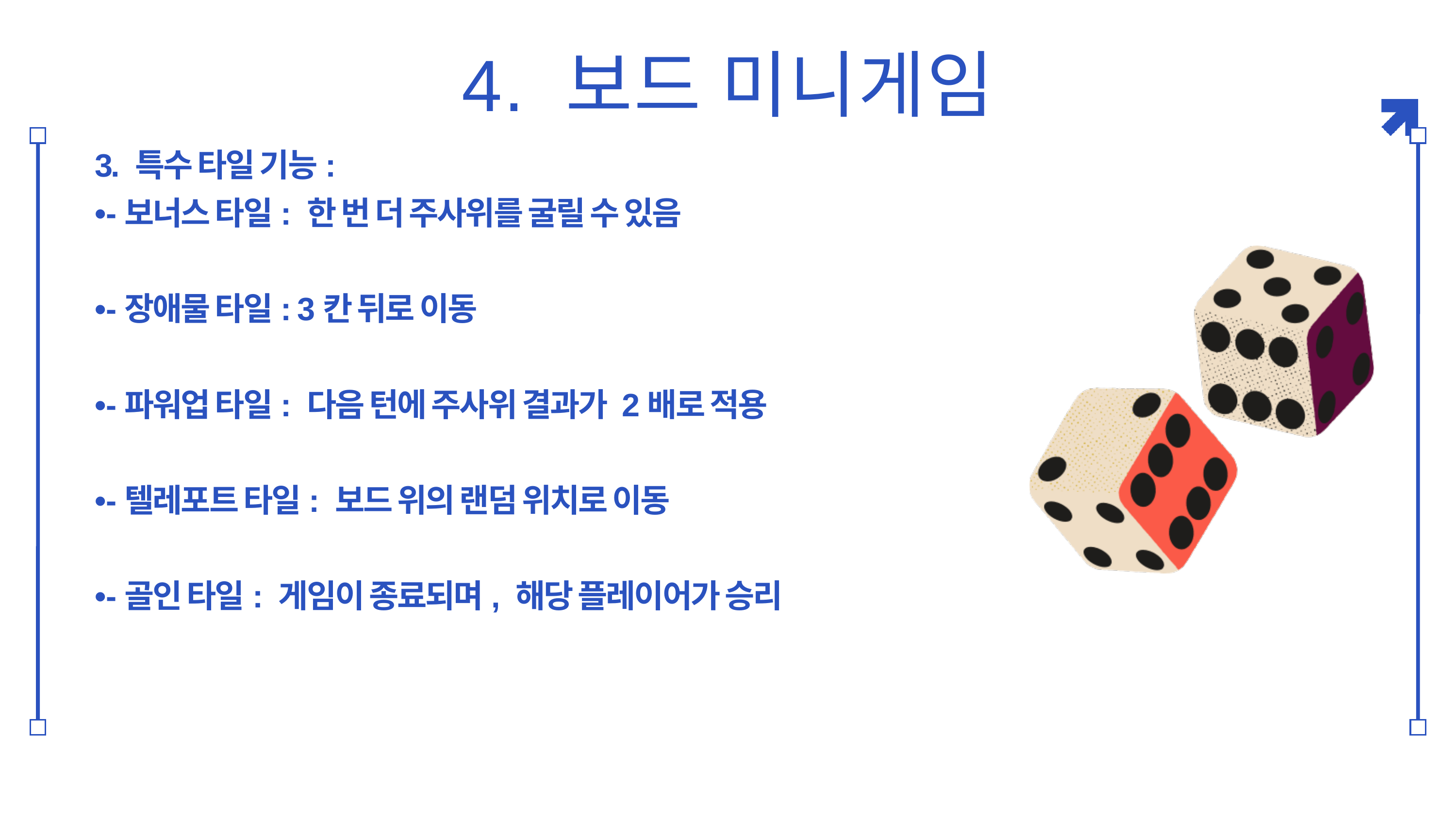

4. 보드 미니게임

3. 특수 타일 기능:
•-보너스 타일: 한 번 더 주사위를 굴릴 수 있음

•-장애물 타일: 3칸 뒤로 이동

•-파워업 타일: 다음 턴에 주사위 결과가 2배로 적용

•-텔레포트 타일: 보드 위의 랜덤 위치로 이동

•-골인 타일: 게임이 종료되며, 해당 플레이어가 승리